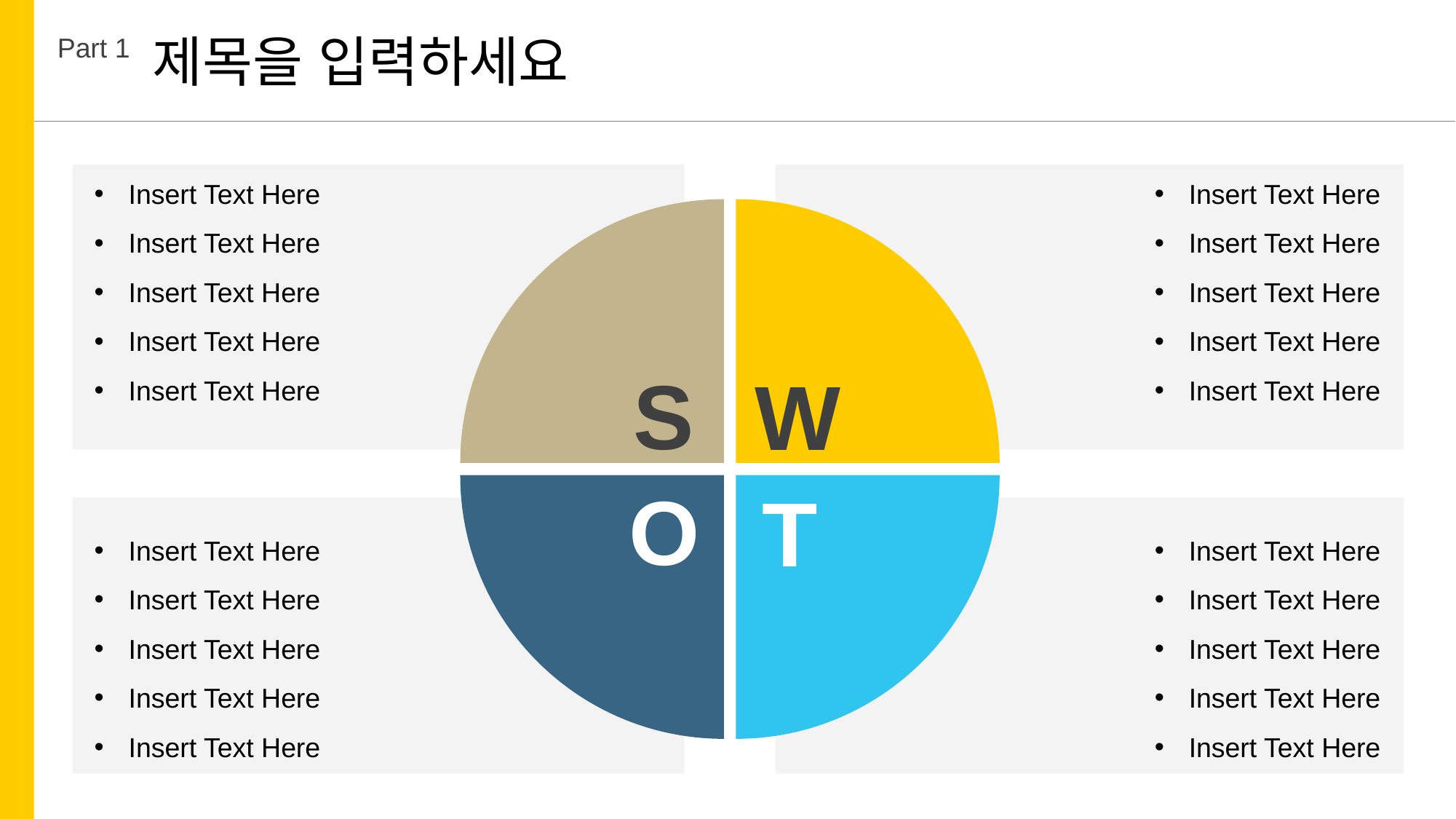

제목을 입력하세요
Part 1
Insert Text Here
Insert Text Here
Insert Text Here
Insert Text Here
Insert Text Here
Insert Text Here
Insert Text Here
Insert Text Here
Insert Text Here
Insert Text Here

S
W
O
T

Insert Text Here
Insert Text Here
Insert Text Here
Insert Text Here
Insert Text Here
Insert Text Here
Insert Text Here
Insert Text Here
Insert Text Here
Insert Text Here